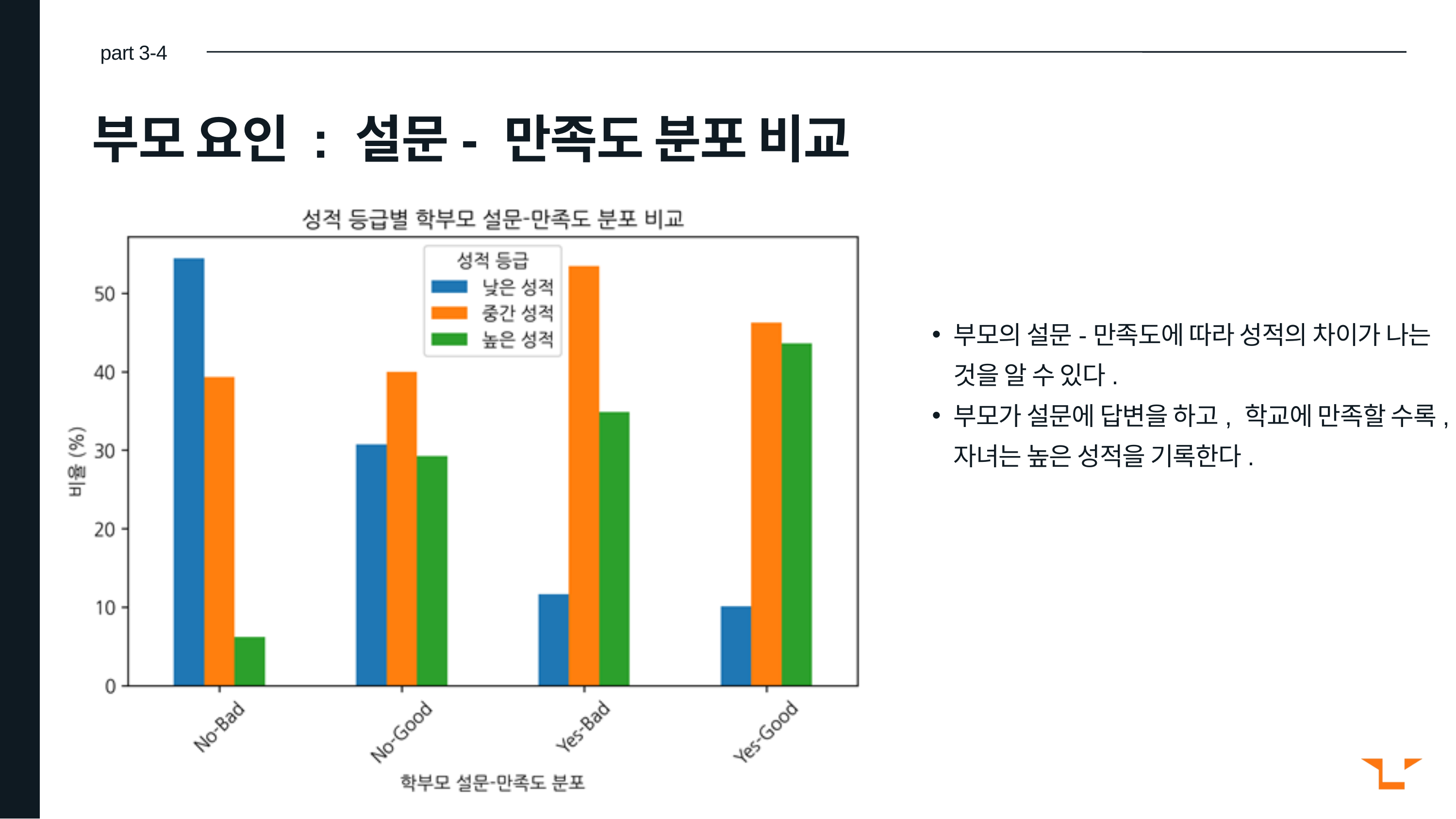

part 3-4

부모 요인 : 설문- 만족도 분포 비교

부모의 설문-만족도에 따라 성적의 차이가 나는 것을 알 수 있다.
부모가 설문에 답변을 하고, 학교에 만족할 수록, 자녀는 높은 성적을 기록한다.